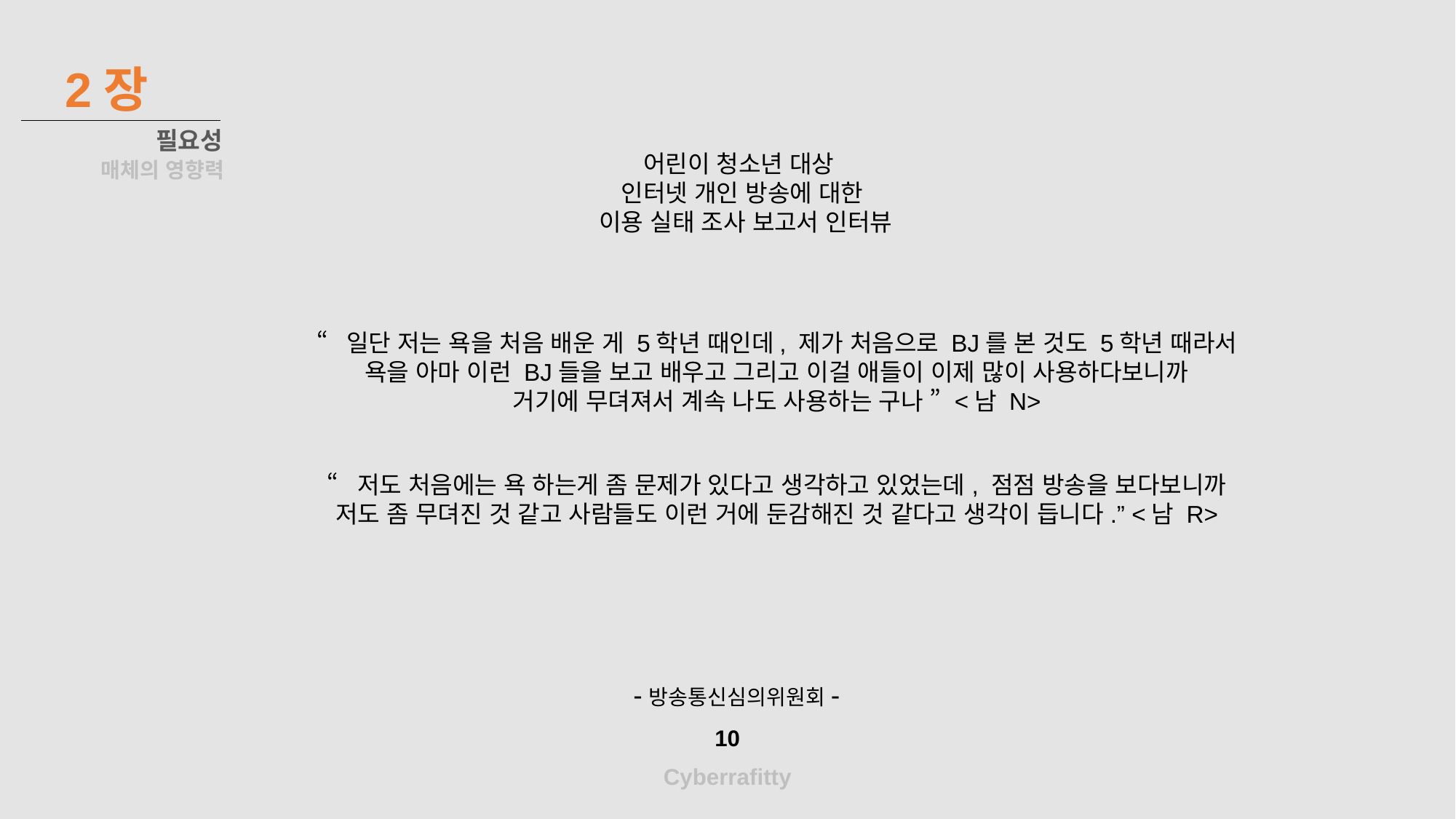

2장
필요성
어린이 청소년 대상
인터넷 개인 방송에 대한
이용 실태 조사 보고서 인터뷰
매체의 영향력
“일단 저는 욕을 처음 배운 게 5학년 때인데, 제가 처음으로 BJ를 본 것도 5학년 때라서
욕을 아마 이런 BJ들을 보고 배우고 그리고 이걸 애들이 이제 많이 사용하다보니까
거기에 무뎌져서 계속 나도 사용하는 구나 ” <남 N>
“저도 처음에는 욕 하는게 좀 문제가 있다고 생각하고 있었는데, 점점 방송을 보다보니까
저도 좀 무뎌진 것 같고 사람들도 이런 거에 둔감해진 것 같다고 생각이 듭니다.” <남 R>
-방송통신심의위원회-
10
Cyberrafitty